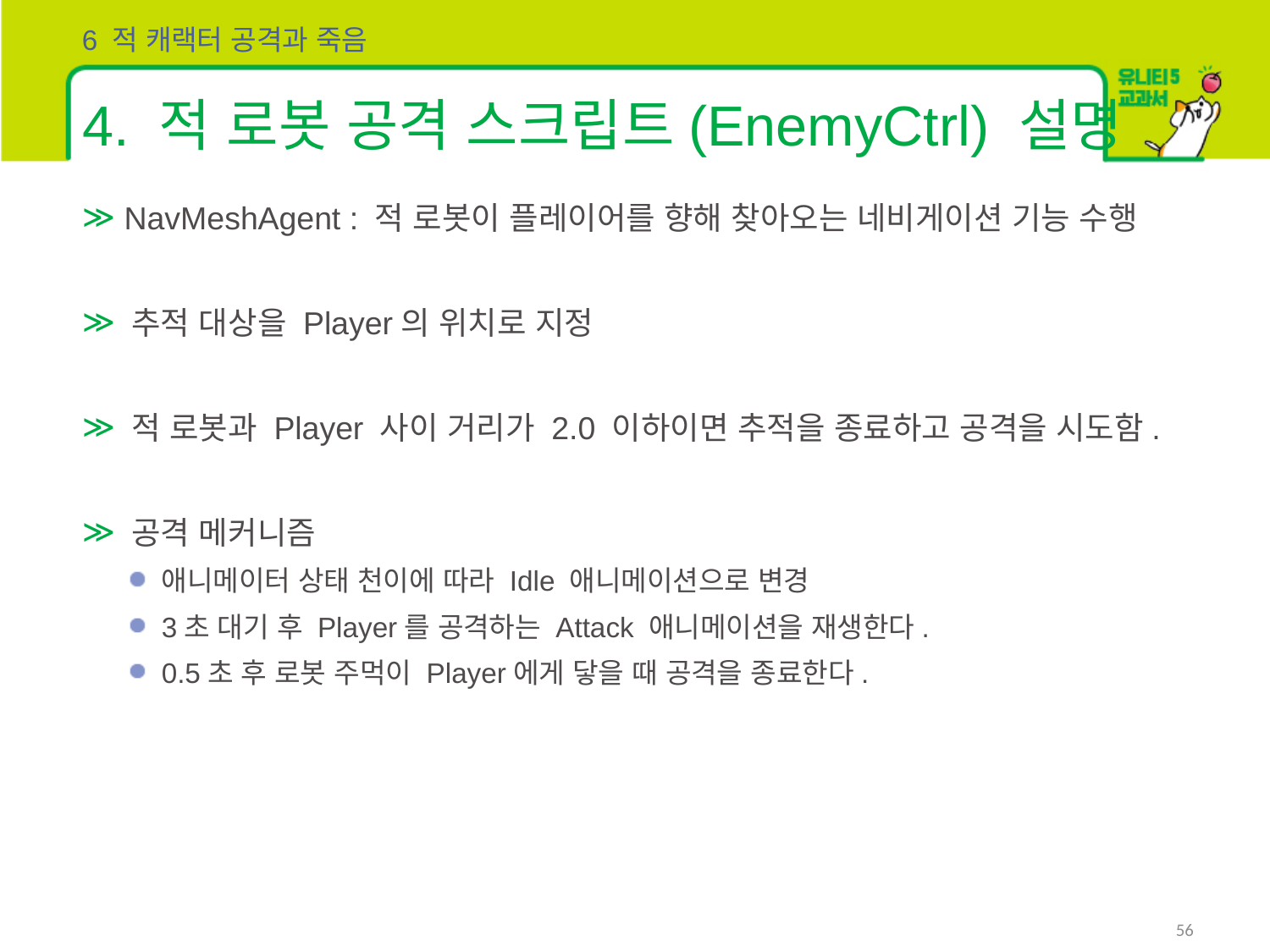

6 적 캐랙터 공격과 죽음

# 4. 적 로봇 공격 스크립트(EnemyCtrl) 설명
 NavMeshAgent : 적 로봇이 플레이어를 향해 찾아오는 네비게이션 기능 수행

 추적 대상을 Player의 위치로 지정

 적 로봇과 Player 사이 거리가 2.0 이하이면 추적을 종료하고 공격을 시도함.

 공격 메커니즘
애니메이터 상태 천이에 따라 Idle 애니메이션으로 변경
3초 대기 후 Player를 공격하는 Attack 애니메이션을 재생한다.
0.5초 후 로봇 주먹이 Player에게 닿을 때 공격을 종료한다.
56